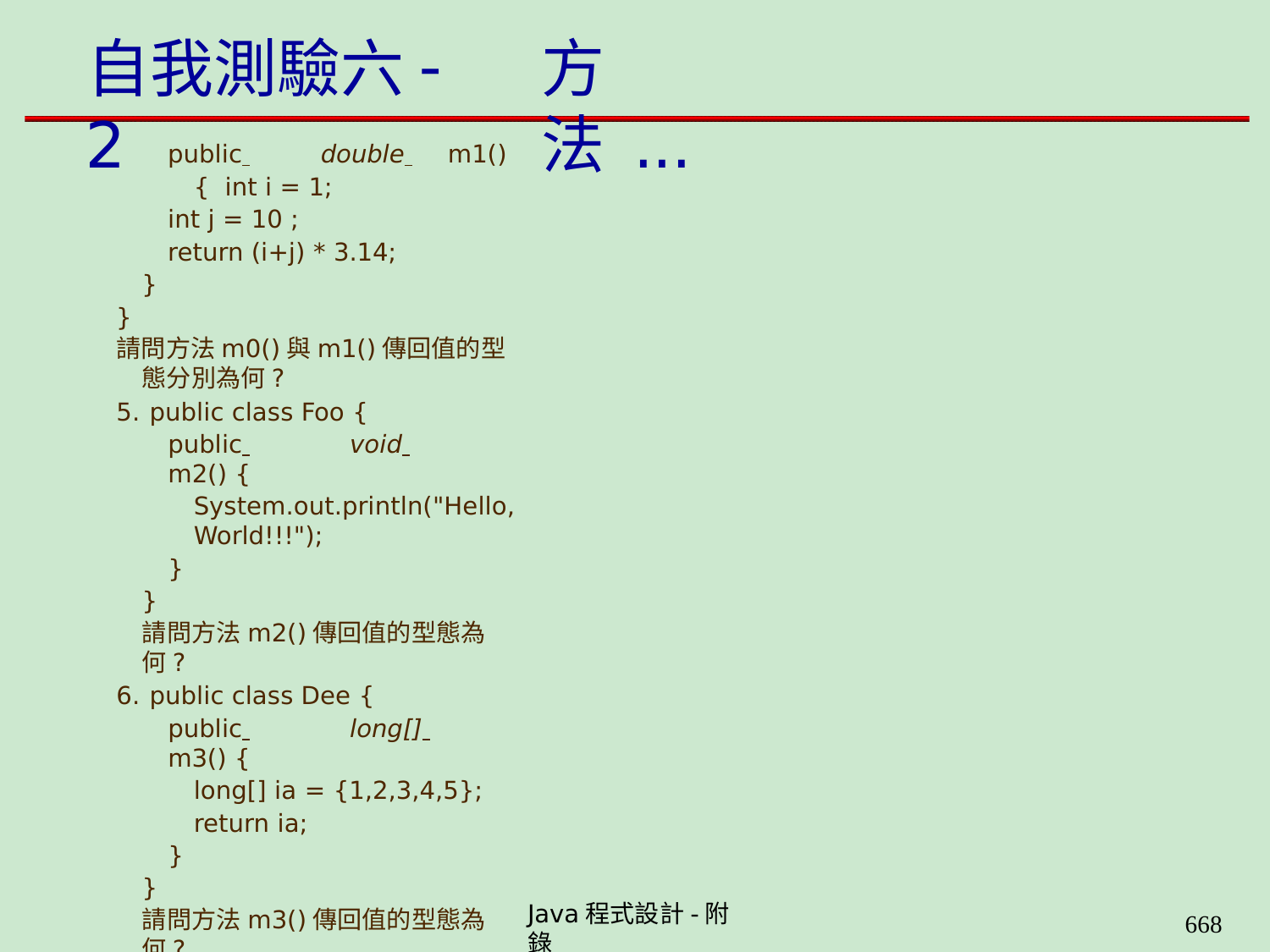

# 自我測驗六-2
方法 ...
public 	double 	m1() {  int i = 1;
int j = 10 ;
return (i+j) * 3.14;
}
}
請問方法m0()與m1()傳回值的型態分別為何?
public class Foo {
public 	void 	m2() {
System.out.println("Hello, World!!!");
}
}
請問方法m2()傳回值的型態為何?
public class Dee {
public 	long[] 	m3() {
long[] ia = {1,2,3,4,5};
return ia;
}
}
請問方法m3()傳回值的型態為何?
Java程式設計-附錄
668